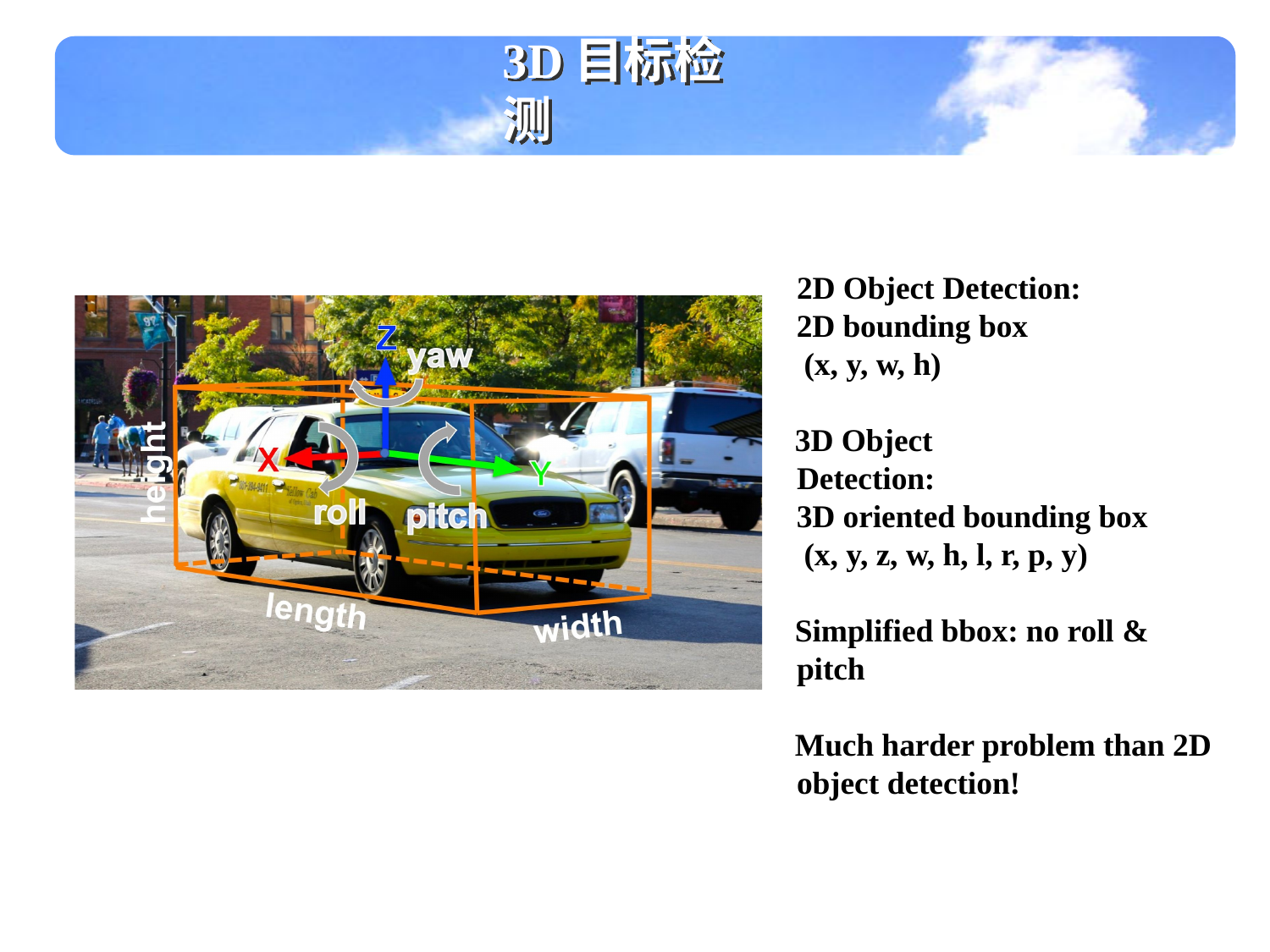

3D目标检测
2D Object Detection:
2D bounding box  (x, y, w, h)

3D Object Detection:
3D oriented bounding box  (x, y, z, w, h, l, r, p, y)

Simplified bbox: no roll & pitch

Much harder problem than 2D  object detection!